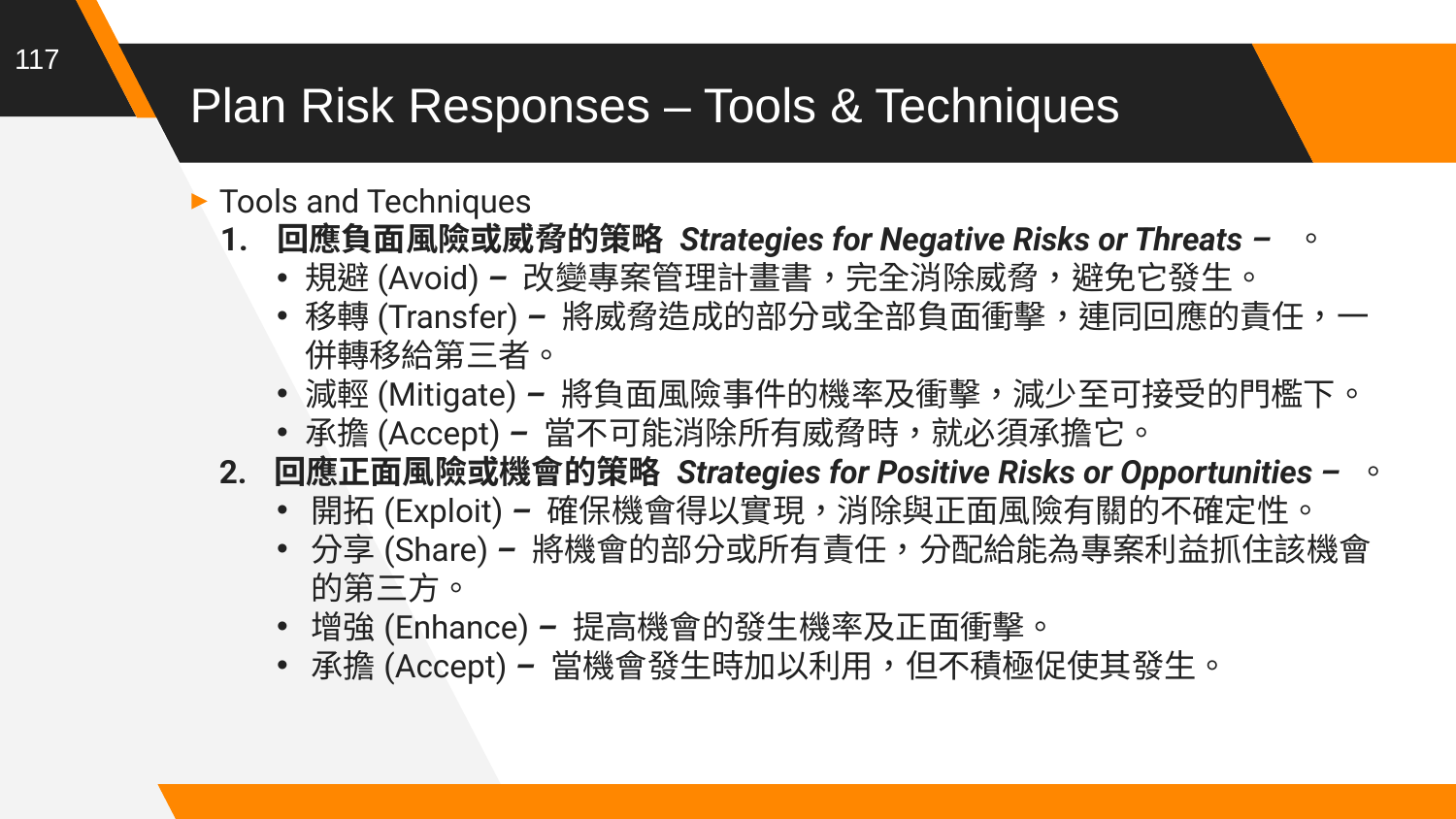

117
# Plan Risk Responses – Tools & Techniques
Tools and Techniques
回應負面風險或威脅的策略 Strategies for Negative Risks or Threats –  。
規避(Avoid) – 改變專案管理計畫書，完全消除威脅，避免它發生。
移轉(Transfer) – 將威脅造成的部分或全部負面衝擊，連同回應的責任，一併轉移給第三者。
減輕(Mitigate) – 將負面風險事件的機率及衝擊，減少至可接受的門檻下。
承擔(Accept) – 當不可能消除所有威脅時，就必須承擔它。
回應正面風險或機會的策略 Strategies for Positive Risks or Opportunities – 。
開拓(Exploit) – 確保機會得以實現，消除與正面風險有關的不確定性。
分享(Share) – 將機會的部分或所有責任，分配給能為專案利益抓住該機會的第三方。
增強(Enhance) – 提高機會的發生機率及正面衝擊。
承擔(Accept) – 當機會發生時加以利用，但不積極促使其發生。